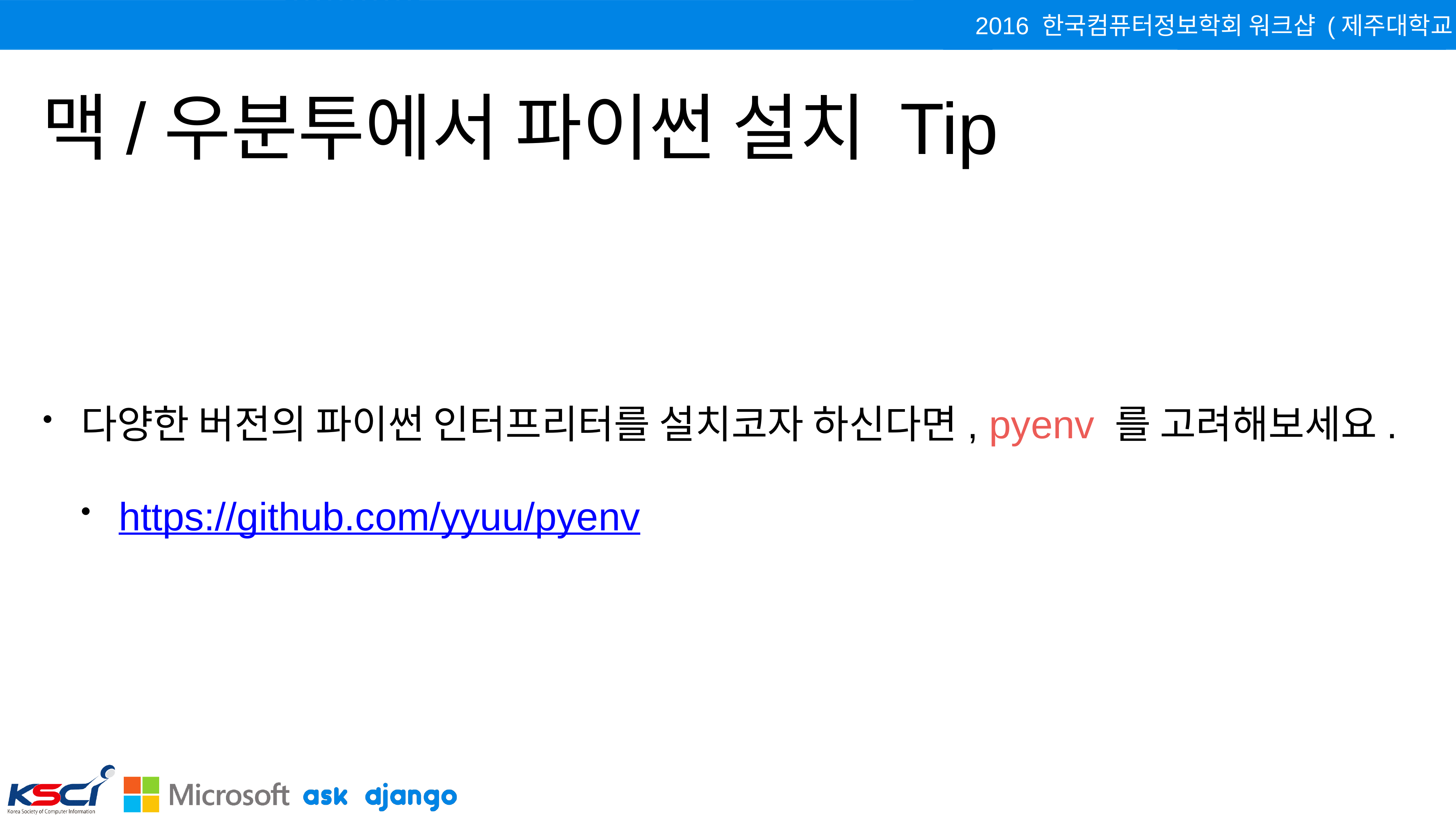

# 맥/우분투에서 파이썬 설치 Tip
다양한 버전의 파이썬 인터프리터를 설치코자 하신다면, pyenv 를 고려해보세요.
https://github.com/yyuu/pyenv